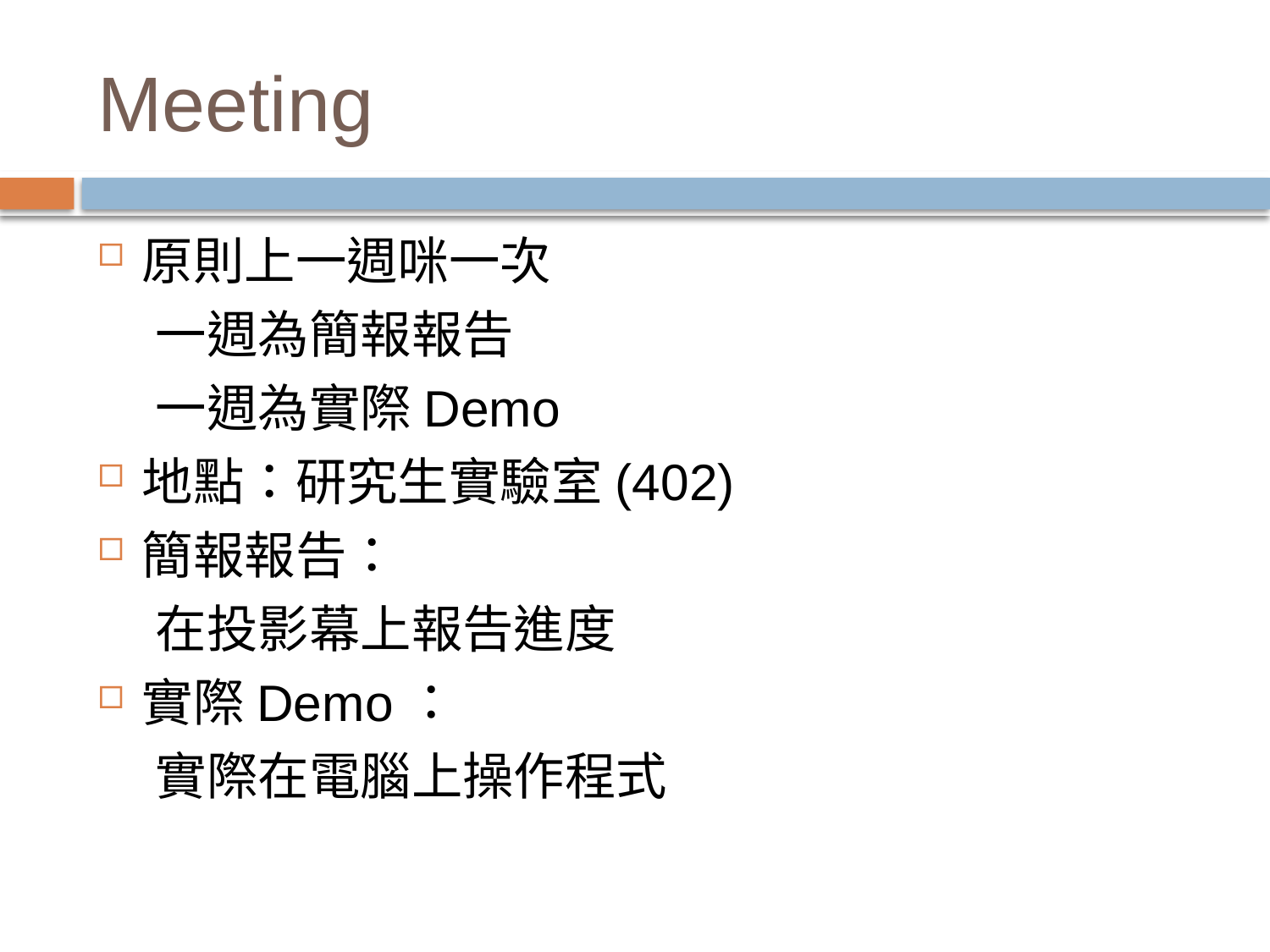

# Meeting
原則上一週咪一次
    一週為簡報報告
    一週為實際Demo
地點：研究生實驗室(402)
簡報報告：
    在投影幕上報告進度
實際Demo：
    實際在電腦上操作程式